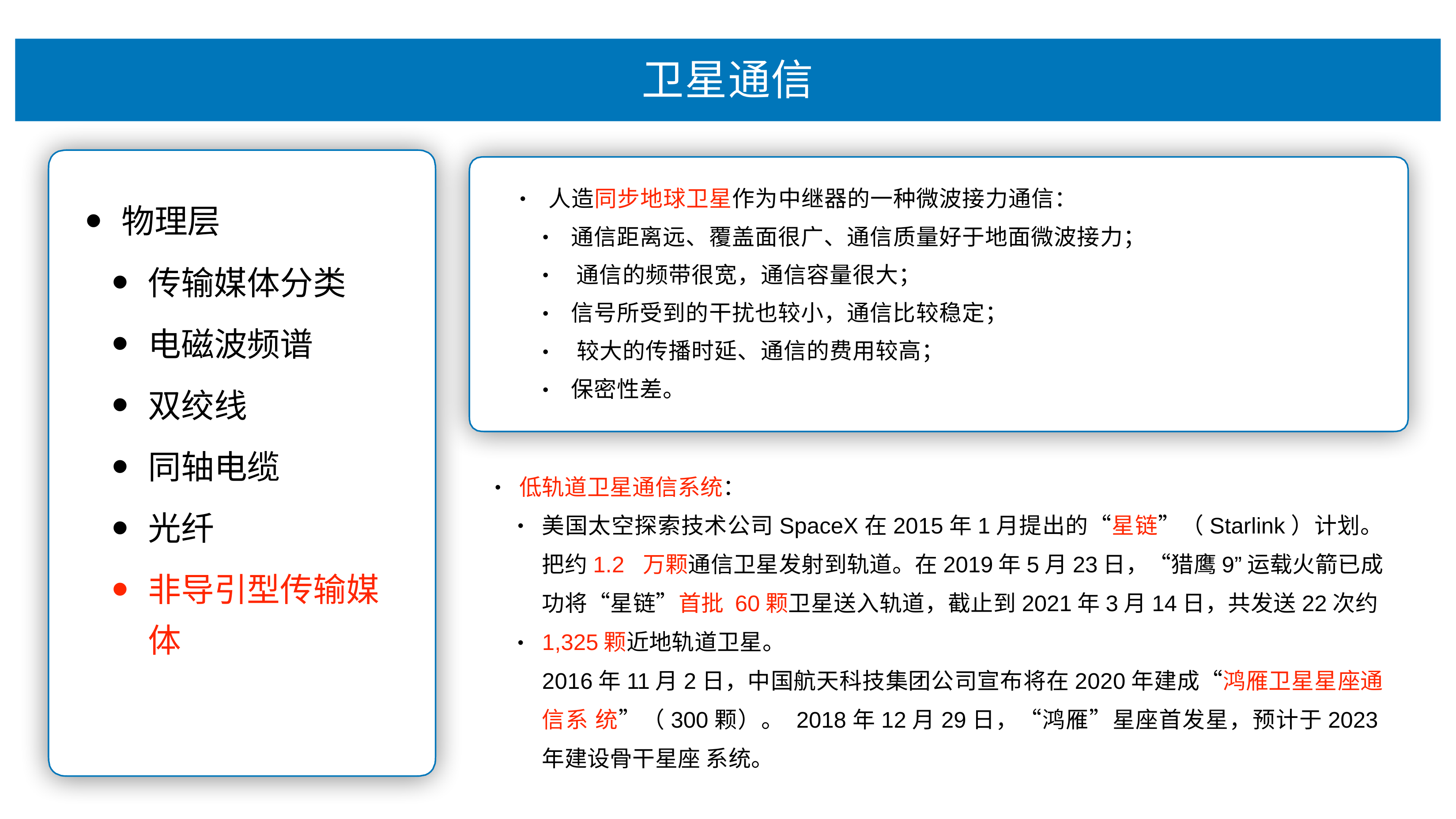

# 卫星通信

⼈造同步地球卫星作为中继器的⼀种微波接⼒通信：
•
物理层
传输媒体分类
电磁波频谱
双绞线
通信距离远、覆盖⾯很⼴、通信质量好于地⾯微波接⼒；  通信的频带很宽，通信容量很⼤；
信号所受到的⼲扰也较⼩，通信⽐较稳定；  较⼤的传播时延、通信的费⽤较⾼；
保密性差。
•
•
•
•
•
同轴电缆
光纤
⾮导引型传输媒 体
低轨道卫星通信系统：
•
美国太空探索技术公司SpaceX在2015年1⽉提出的“星链”（Starlink）计划。把约1.2  万颗通信卫星发射到轨道。在2019年5⽉23⽇，“猎鹰9”运载⽕箭已成功将“星链”⾸批 60颗卫星送⼊轨道，截⽌到2021年3⽉14⽇，共发送22次约1,325颗近地轨道卫星。
2016年11⽉2⽇，中国航天科技集团公司宣布将在2020年建成“鸿雁卫星星座通信系 统”（300颗）。 2018年12⽉29⽇，“鸿雁”星座⾸发星，预计于2023年建设⻣⼲星座 系统。
•
•